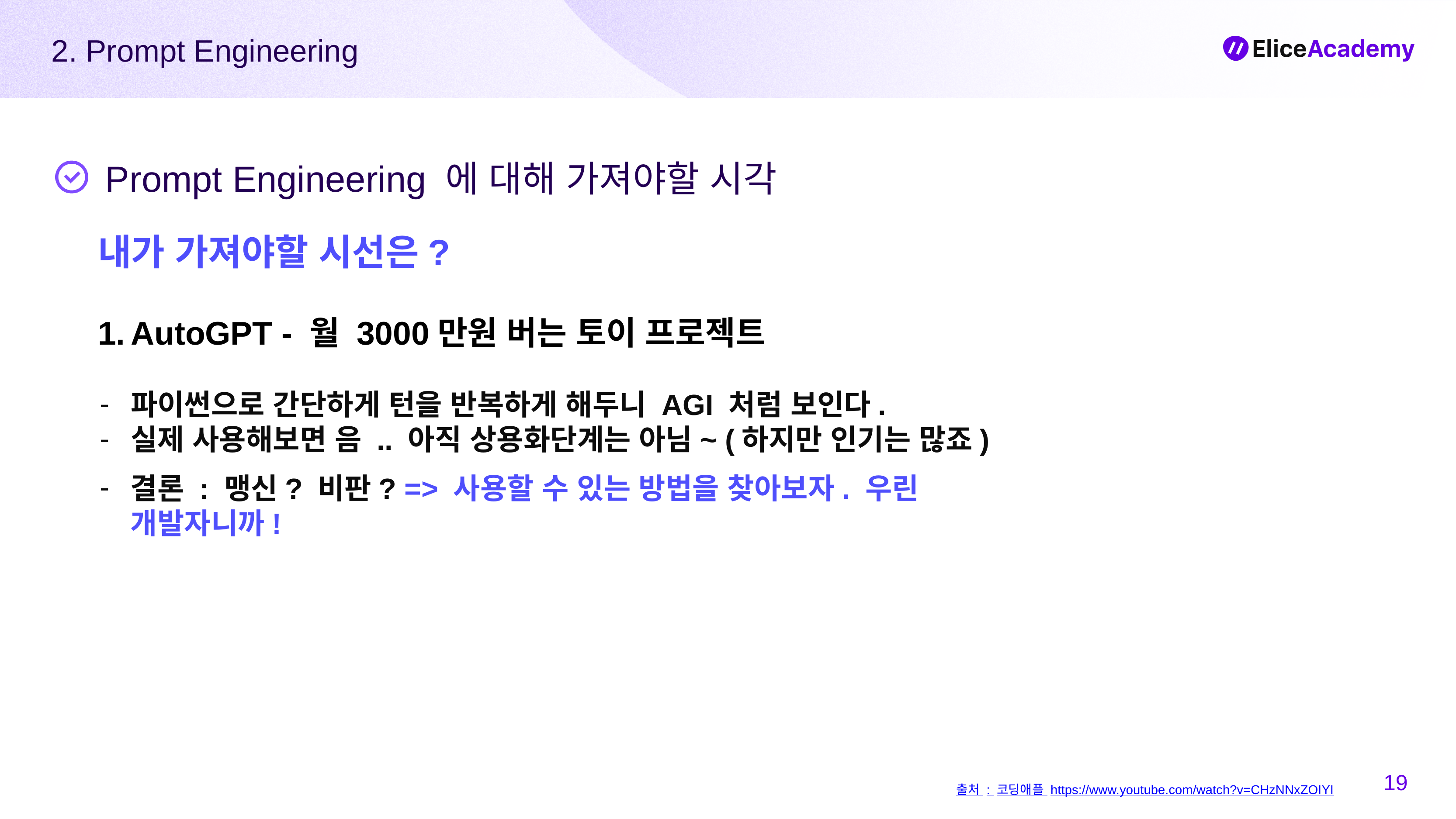

2. Prompt Engineering
Prompt Engineering 에 대해 가져야할 시각
내가 가져야할 시선은?

AutoGPT - 월 3000만원 버는 토이 프로젝트

파이썬으로 간단하게 턴을 반복하게 해두니 AGI 처럼 보인다.
실제 사용해보면 음 .. 아직 상용화단계는 아님~ (하지만 인기는 많죠)

결론 : 맹신? 비판? => 사용할 수 있는 방법을 찾아보자. 우린 개발자니까!
19
출처 : 코딩애플 https://www.youtube.com/watch?v=CHzNNxZOIYI